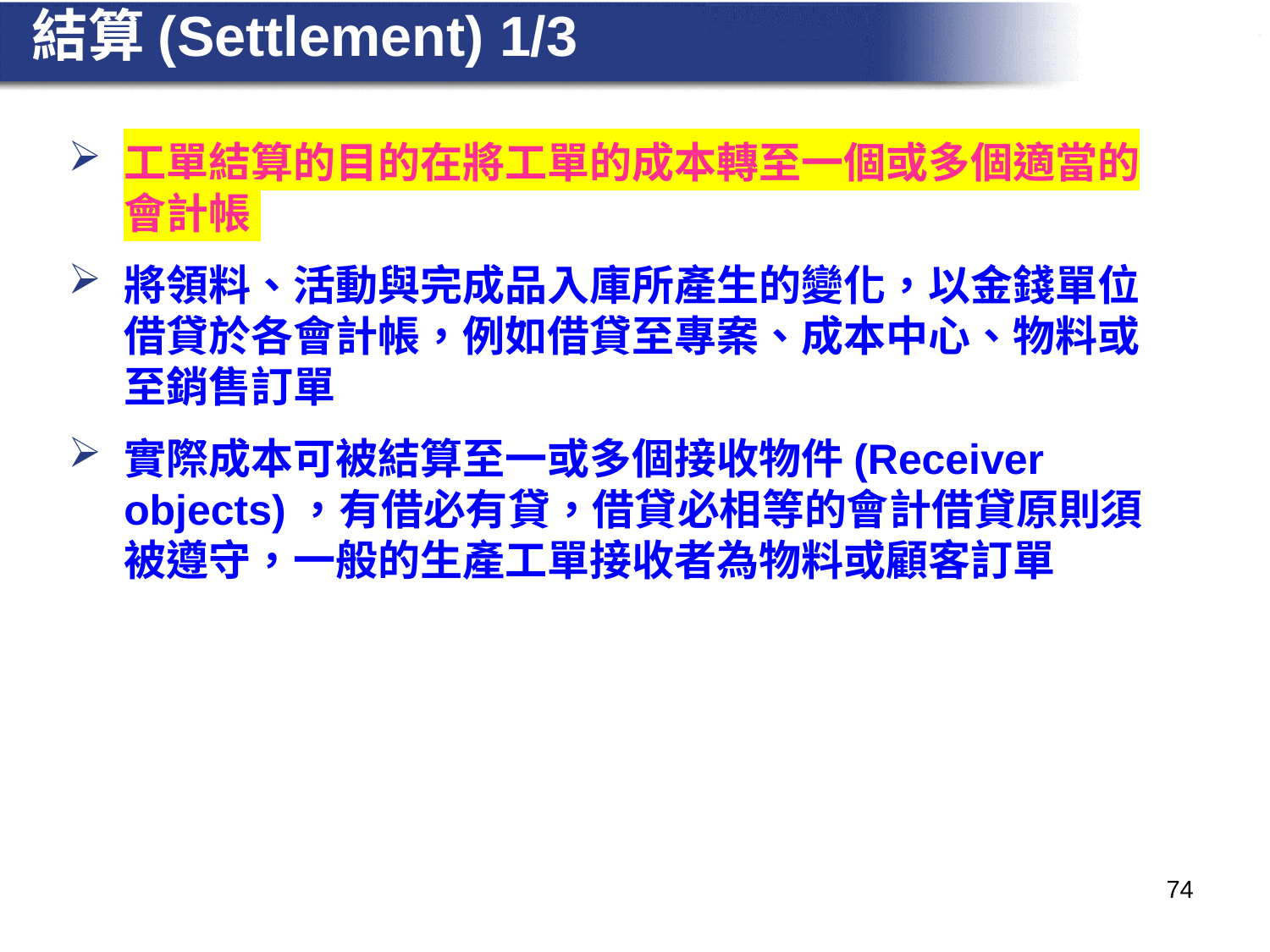

# 結算(Settlement) 1/3
工單結算的目的在將工單的成本轉至一個或多個適當的會計帳
將領料、活動與完成品入庫所產生的變化，以金錢單位借貸於各會計帳，例如借貸至專案、成本中心、物料或至銷售訂單
實際成本可被結算至一或多個接收物件(Receiver objects)，有借必有貸，借貸必相等的會計借貸原則須被遵守，一般的生產工單接收者為物料或顧客訂單
74